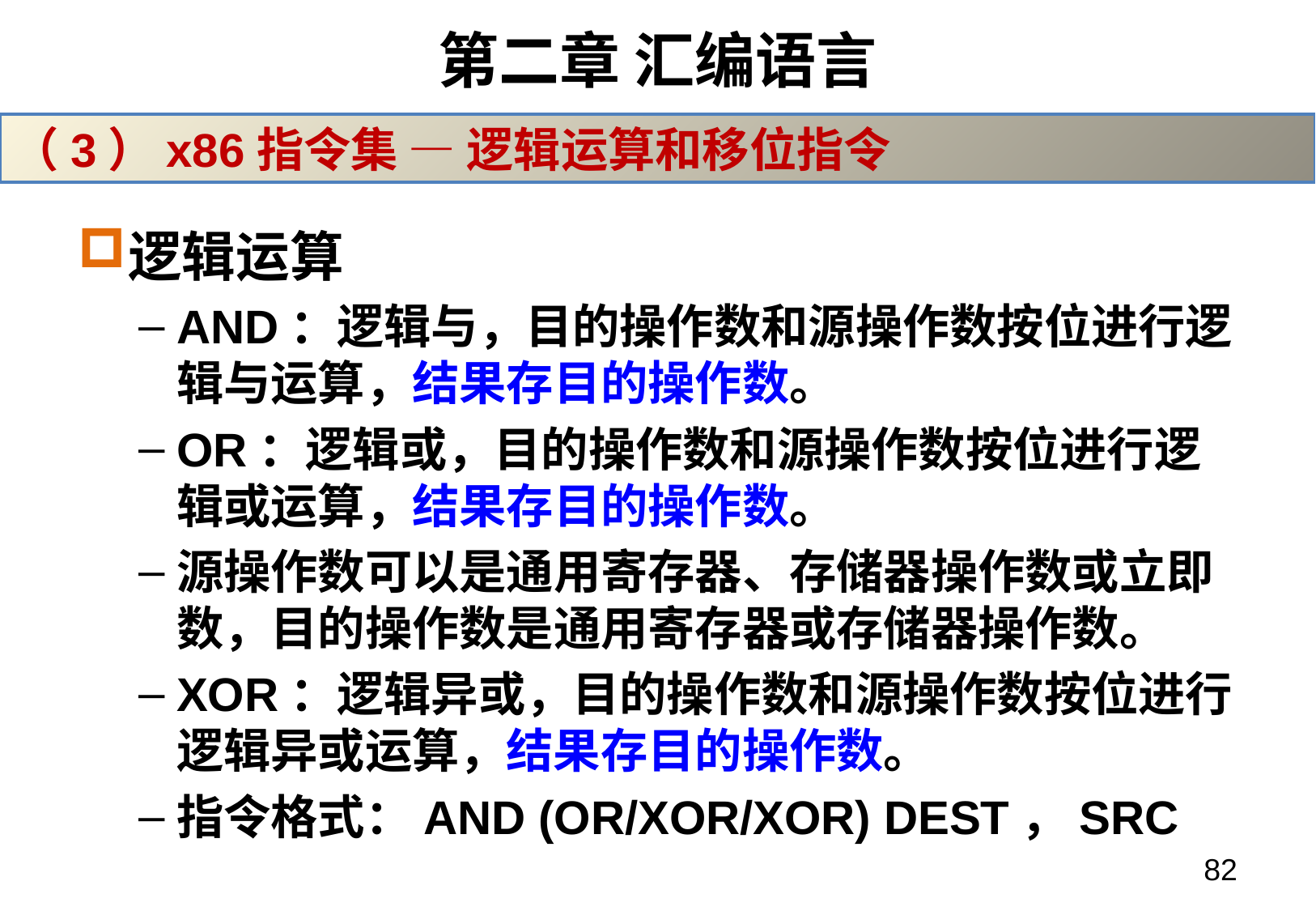

# 第二章 汇编语言
（3）x86指令集 — 逻辑运算和移位指令
逻辑运算
AND：逻辑与，目的操作数和源操作数按位进行逻辑与运算，结果存目的操作数。
OR：逻辑或，目的操作数和源操作数按位进行逻辑或运算，结果存目的操作数。
源操作数可以是通用寄存器、存储器操作数或立即数，目的操作数是通用寄存器或存储器操作数。
XOR：逻辑异或，目的操作数和源操作数按位进行逻辑异或运算，结果存目的操作数。
指令格式：AND (OR/XOR/XOR) DEST，SRC
82